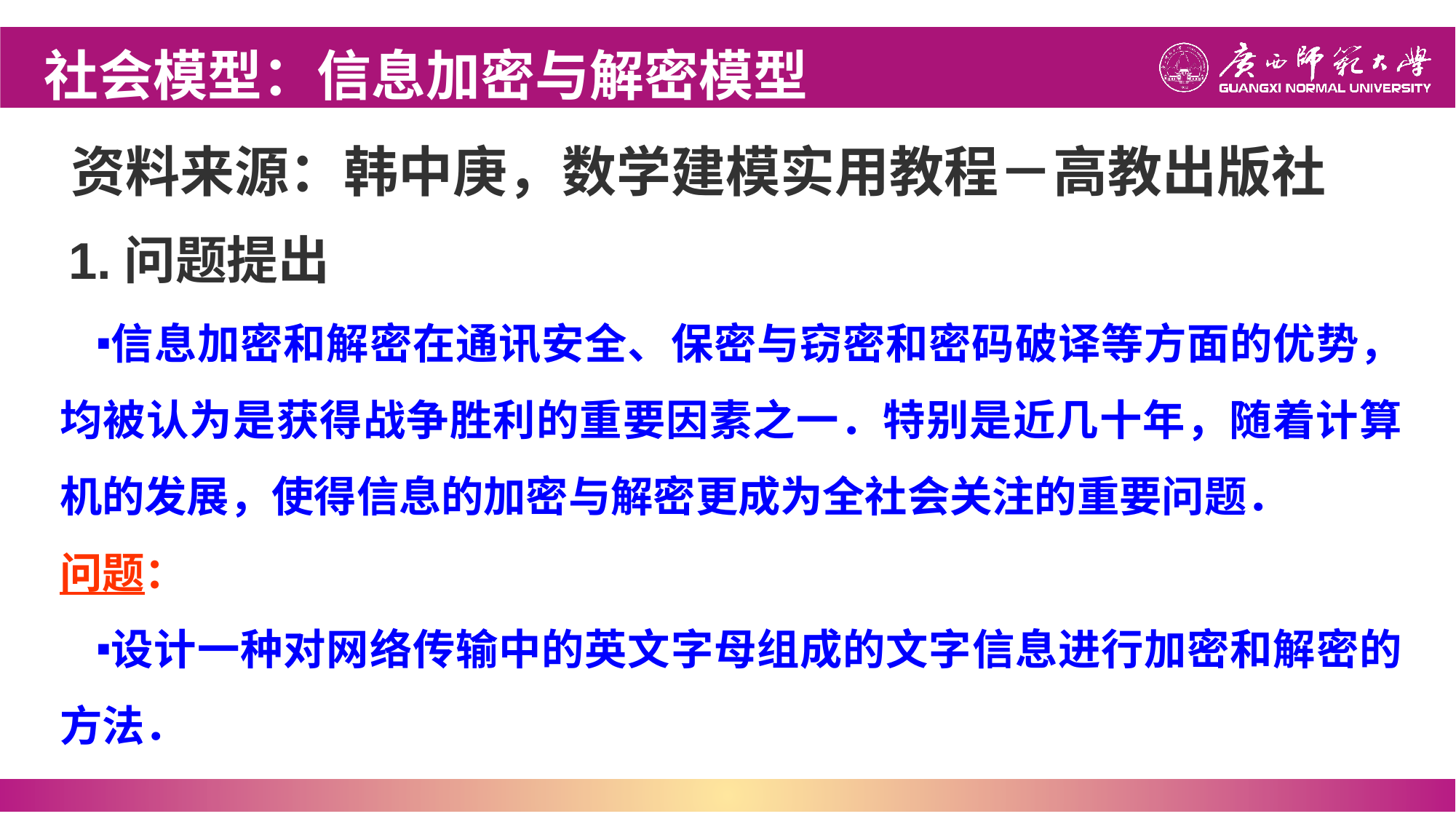

社会模型：信息加密与解密模型
资料来源：韩中庚，数学建模实用教程－高教出版社
# 1.问题提出
信息加密和解密在通讯安全、保密与窃密和密码破译等方面的优势，均被认为是获得战争胜利的重要因素之一．特别是近几十年，随着计算机的发展，使得信息的加密与解密更成为全社会关注的重要问题．
问题：
设计一种对网络传输中的英文字母组成的文字信息进行加密和解密的方法．